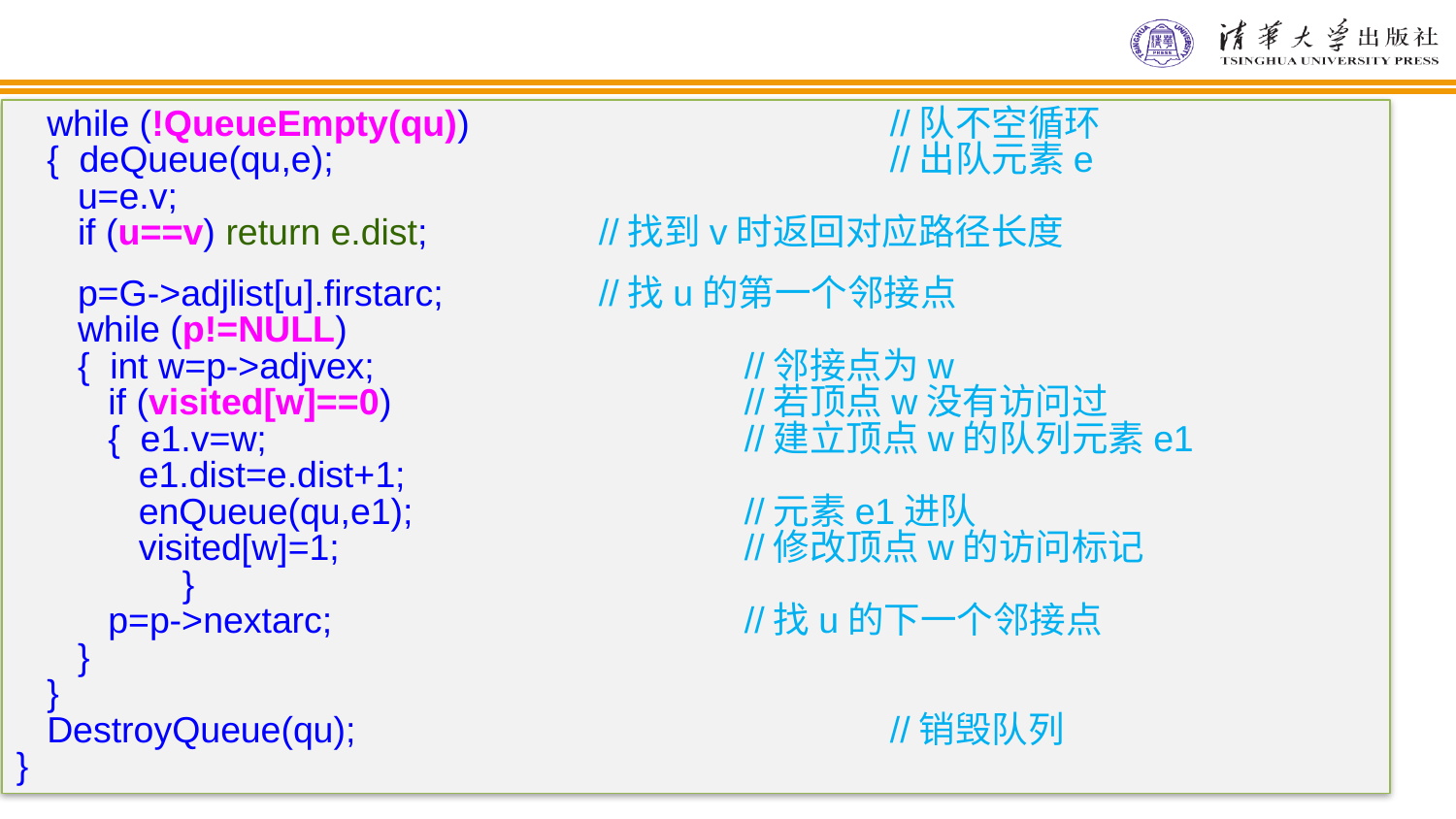

while (!QueueEmpty(qu))			//队不空循环
   {  deQueue(qu,e);				//出队元素e
      u=e.v;
      if (u==v) return e.dist;		//找到v时返回对应路径长度
      p=G->adjlist[u].firstarc;		//找u的第一个邻接点
      while (p!=NULL)
      {  int w=p->adjvex; 			//邻接点为w
         if (visited[w]==0) 			//若顶点w没有访问过
         {  e1.v=w;				//建立顶点w的队列元素e1
            e1.dist=e.dist+1;
            enQueue(qu,e1); 			//元素e1进队
            visited[w]=1;			//修改顶点w的访问标记
	  }
         p=p->nextarc;			//找u的下一个邻接点
      }
   }
   DestroyQueue(qu);				//销毁队列
}